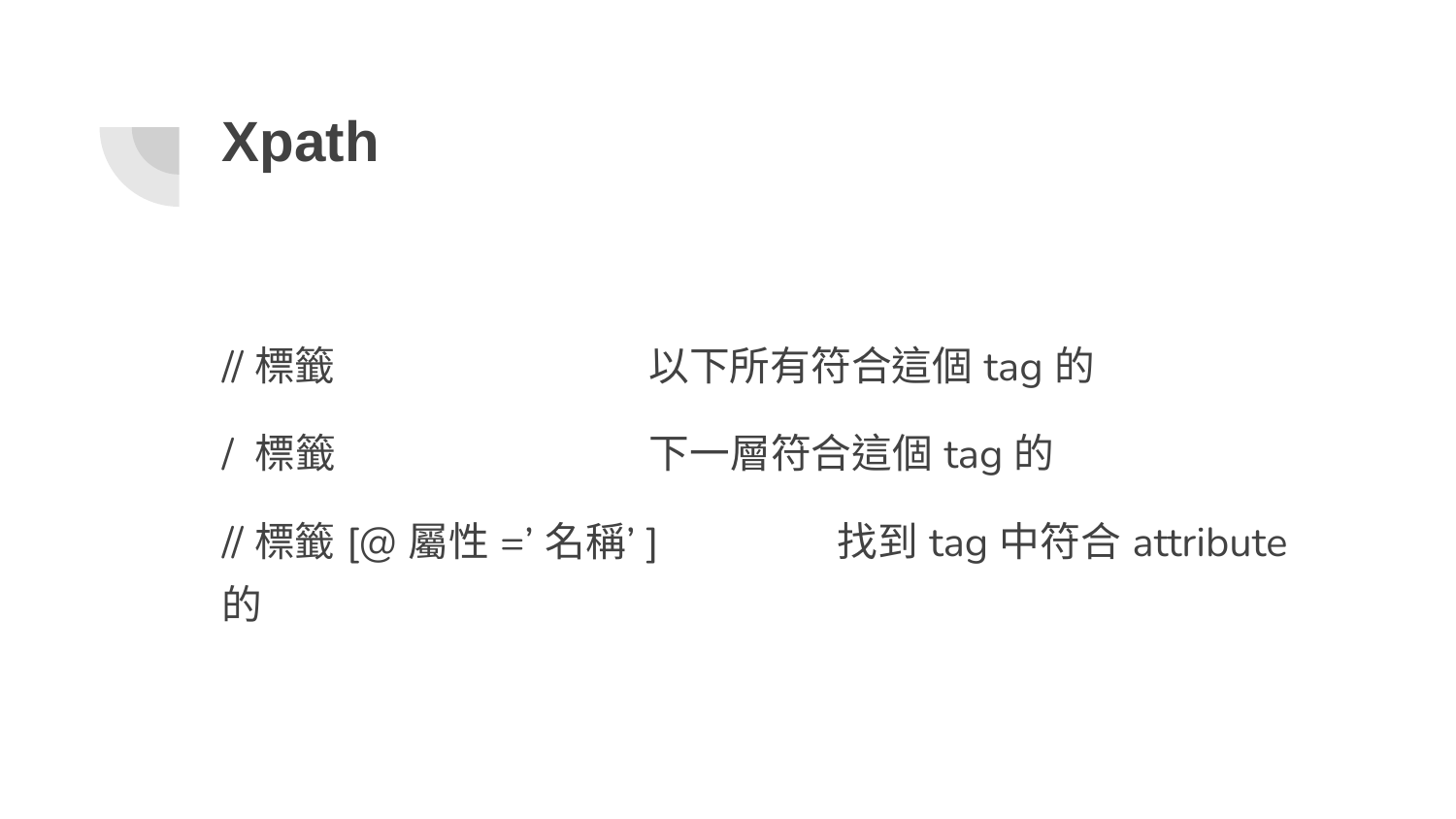

# Xpath
//標籤                              以下所有符合這個tag的
/ 標籤                              下一層符合這個tag的
//標籤[@屬性=’名稱’]                找到tag中符合attribute的